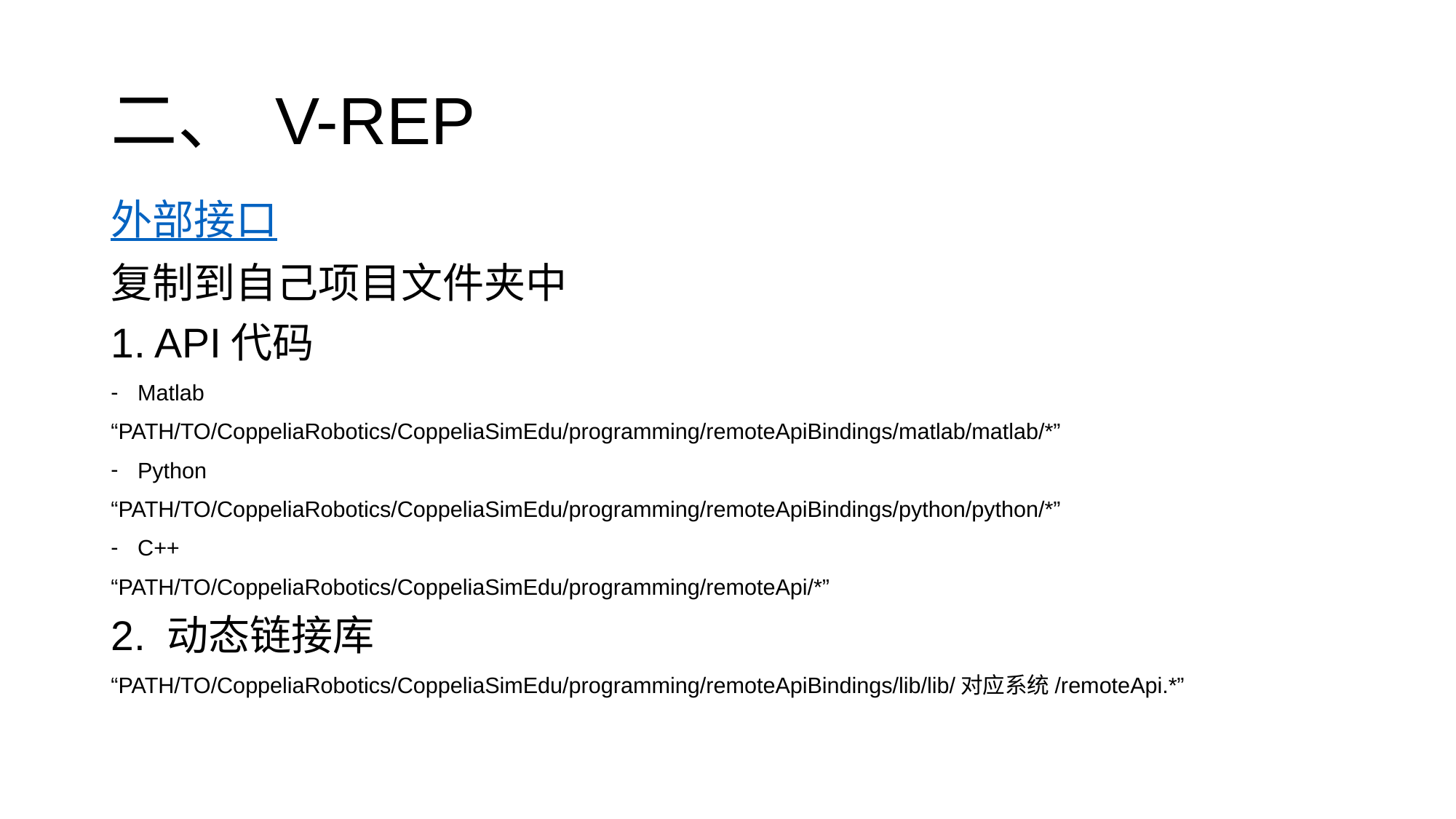

# 二、 V-REP
外部接口
复制到自己项目文件夹中
1. API代码
Matlab
“PATH/TO/CoppeliaRobotics/CoppeliaSimEdu/programming/remoteApiBindings/matlab/matlab/*”
Python
“PATH/TO/CoppeliaRobotics/CoppeliaSimEdu/programming/remoteApiBindings/python/python/*”
C++
“PATH/TO/CoppeliaRobotics/CoppeliaSimEdu/programming/remoteApi/*”
2. 动态链接库
“PATH/TO/CoppeliaRobotics/CoppeliaSimEdu/programming/remoteApiBindings/lib/lib/对应系统/remoteApi.*”